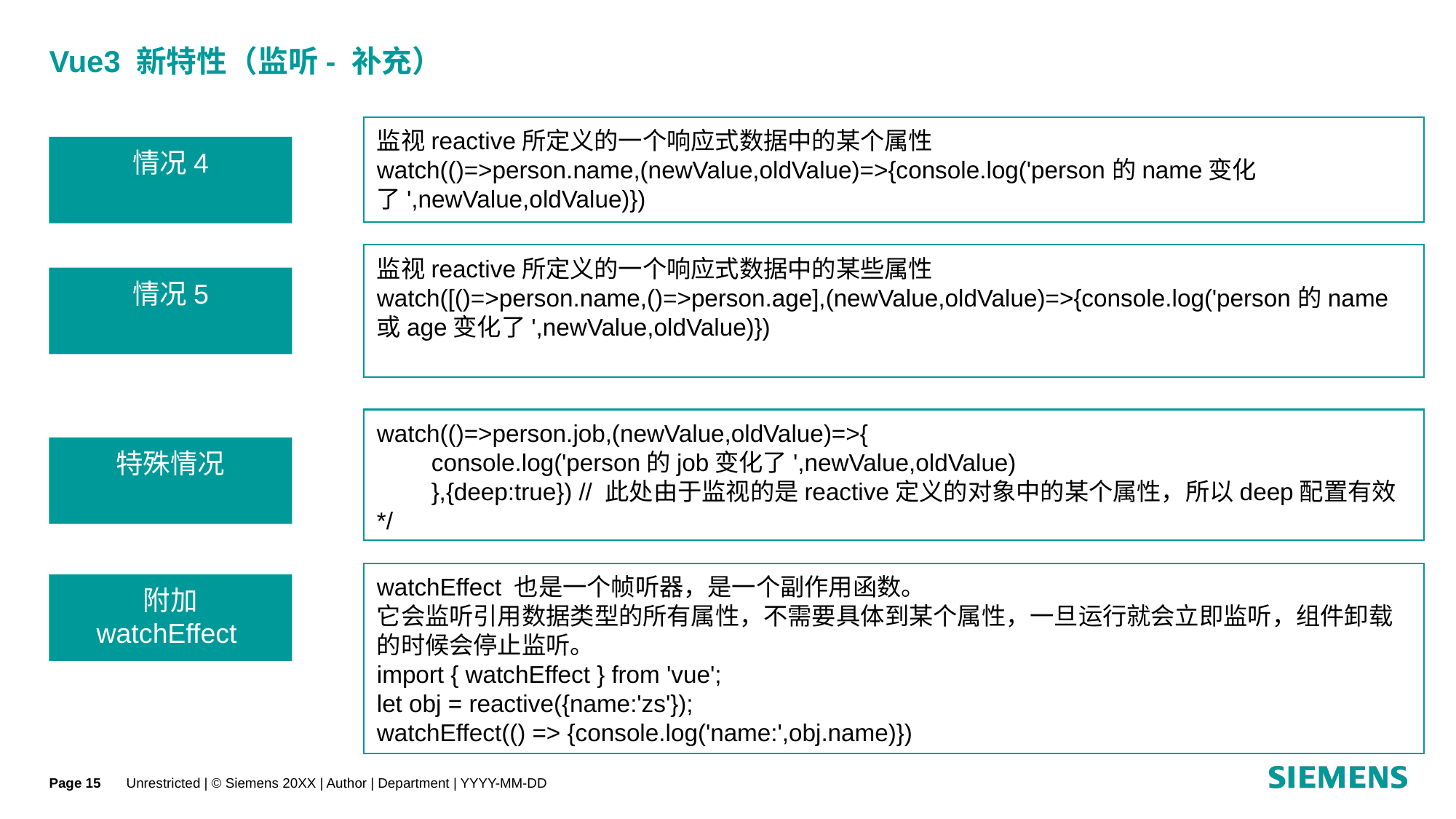

# Vue3 新特性（监听- 补充）
监视reactive所定义的一个响应式数据中的某个属性
watch(()=>person.name,(newValue,oldValue)=>{console.log('person的name变化了',newValue,oldValue)})

情况4

监视reactive所定义的一个响应式数据中的某些属性
watch([()=>person.name,()=>person.age],(newValue,oldValue)=>{console.log('person的name或age变化了',newValue,oldValue)})

情况5
watch(()=>person.job,(newValue,oldValue)=>{
console.log('person的job变化了',newValue,oldValue)
},{deep:true}) // 此处由于监视的是reactive定义的对象中的某个属性，所以deep配置有效 */
特殊情况
watchEffect 也是一个帧听器，是一个副作用函数。
它会监听引用数据类型的所有属性，不需要具体到某个属性，一旦运行就会立即监听，组件卸载的时候会停止监听。
import { watchEffect } from 'vue';
let obj = reactive({name:'zs'});
watchEffect(() => {console.log('name:',obj.name)})
附加
watchEffect

Page 15
Unrestricted | © Siemens 20XX | Author | Department | YYYY-MM-DD